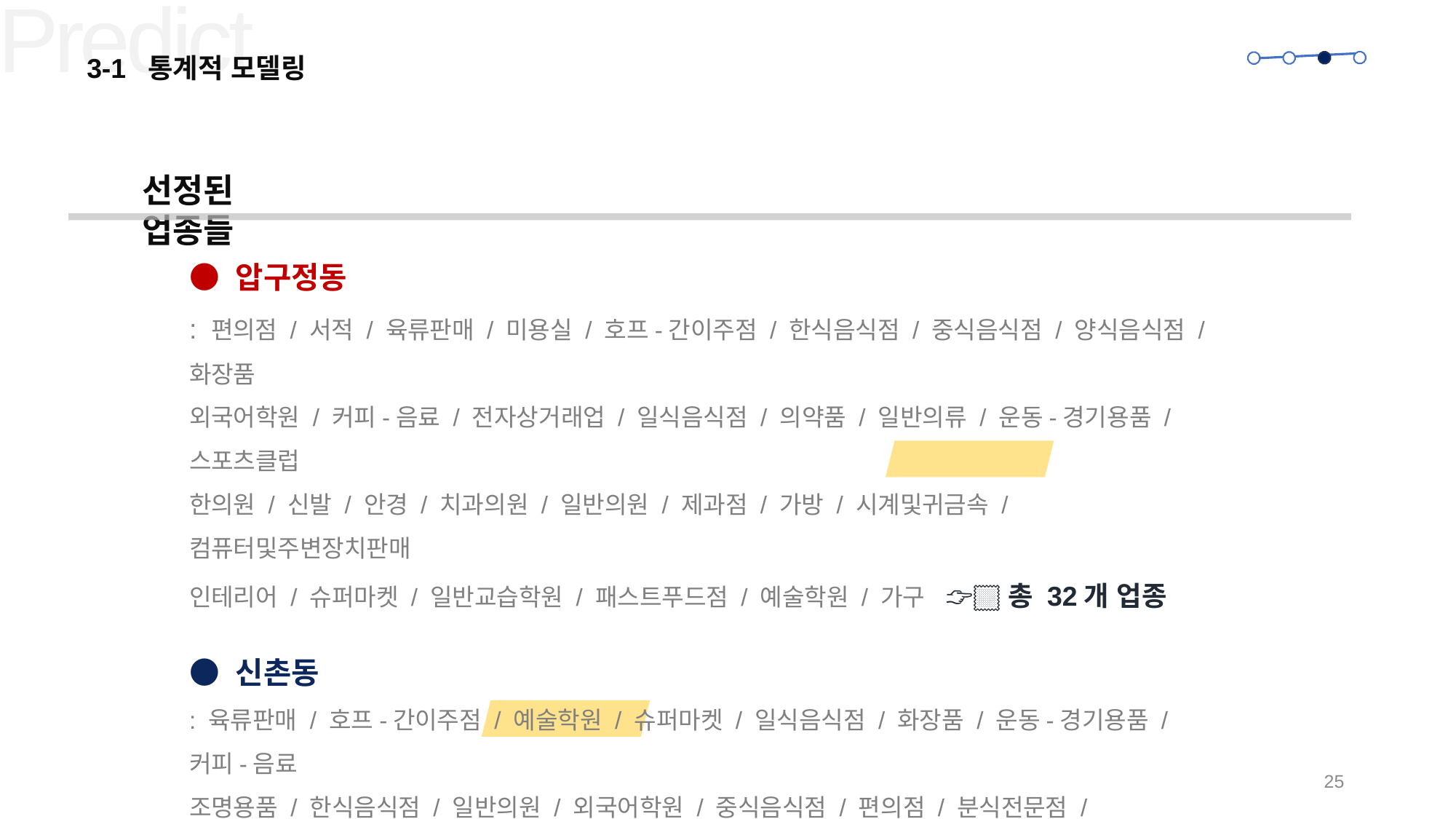

Predict

3-1  통계적 모델링
선정된 업종들
● 압구정동
: 편의점 / 서적 / 육류판매 / 미용실 / 호프-간이주점 / 한식음식점 / 중식음식점 / 양식음식점 / 화장품
외국어학원 / 커피-음료 / 전자상거래업 / 일식음식점 / 의약품 / 일반의류 / 운동-경기용품 / 스포츠클럽
한의원 / 신발 / 안경 / 치과의원 / 일반의원 / 제과점 / 가방 / 시계및귀금속 / 컴퓨터및주변장치판매
인테리어 / 슈퍼마켓 / 일반교습학원 / 패스트푸드점 / 예술학원 / 가구   👉🏻 총 32개 업종

● 신촌동
: 육류판매 / 호프-간이주점 / 예술학원 / 슈퍼마켓 / 일식음식점 / 화장품 / 운동-경기용품 / 커피-음료
조명용품 / 한식음식점 / 일반의원 / 외국어학원 / 중식음식점 / 편의점 / 분식전문점 / 패스트푸드점
일반의류 / 의약품 / 가방 / 신발 / 서적 / 안경 / 미용실 / 양식음식점 / 한의원 / 제과점 / 치과의원
스포츠클럽 / 시계및귀금속  👉🏻 총 29개 업종

25